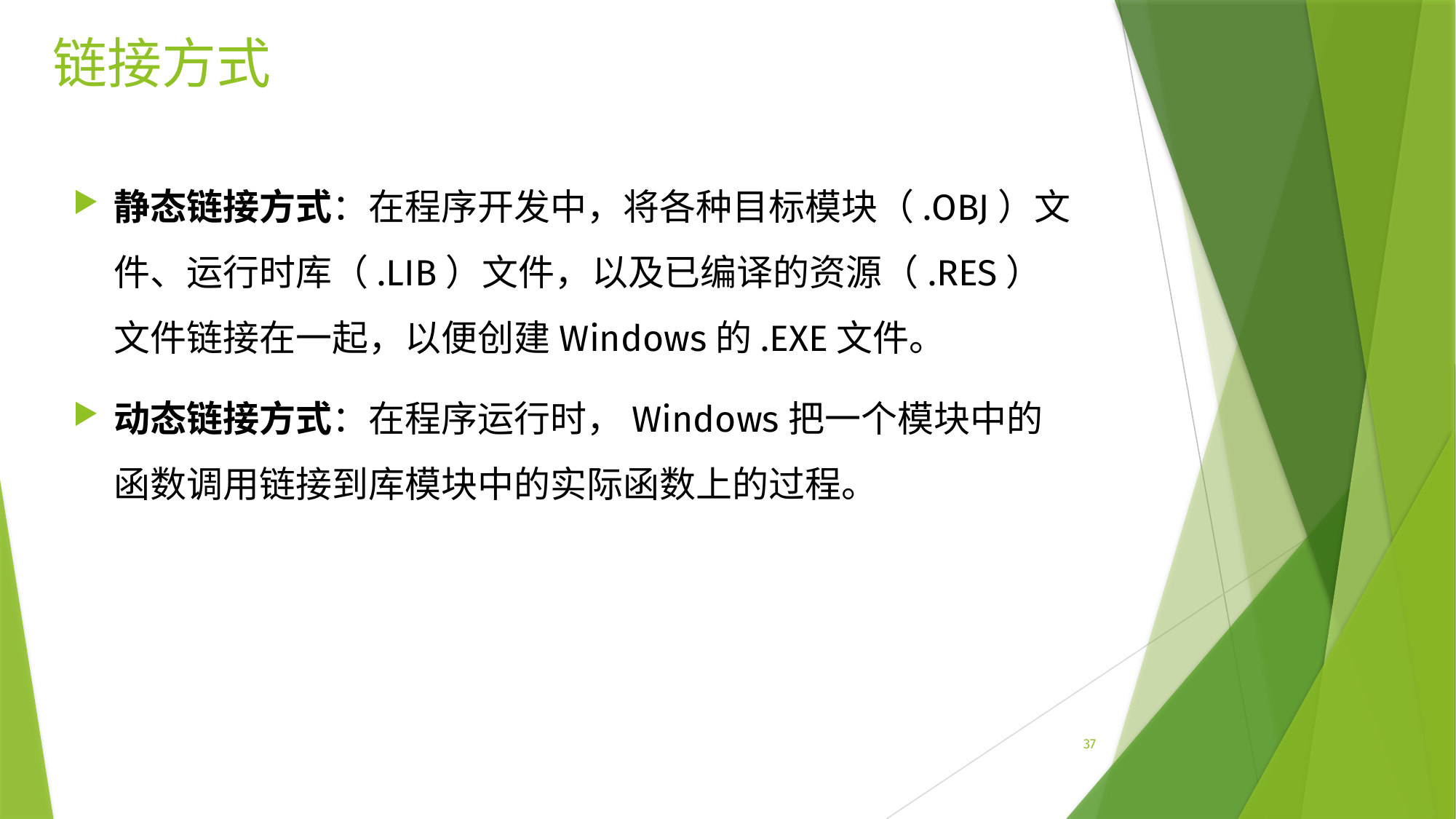

# 链接方式
静态链接方式：在程序开发中，将各种目标模块（.OBJ）文件、运行时库（.LIB）文件，以及已编译的资源（.RES）文件链接在一起，以便创建Windows的.EXE文件。
动态链接方式：在程序运行时，Windows把一个模块中的函数调用链接到库模块中的实际函数上的过程。
37